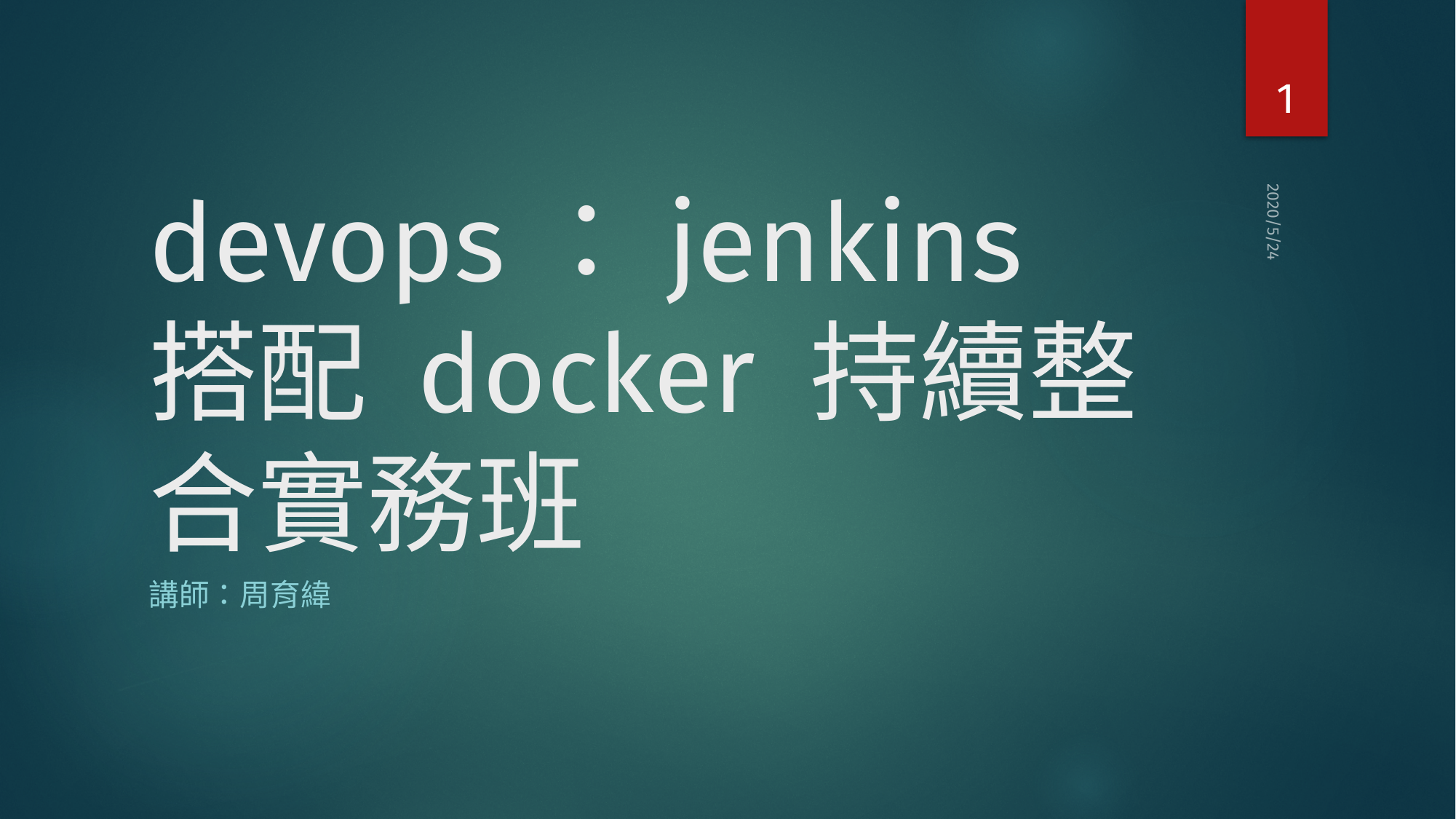

1
# devops：jenkins 搭配 docker 持續整合實務班
2020/5/24
講師：周育緯